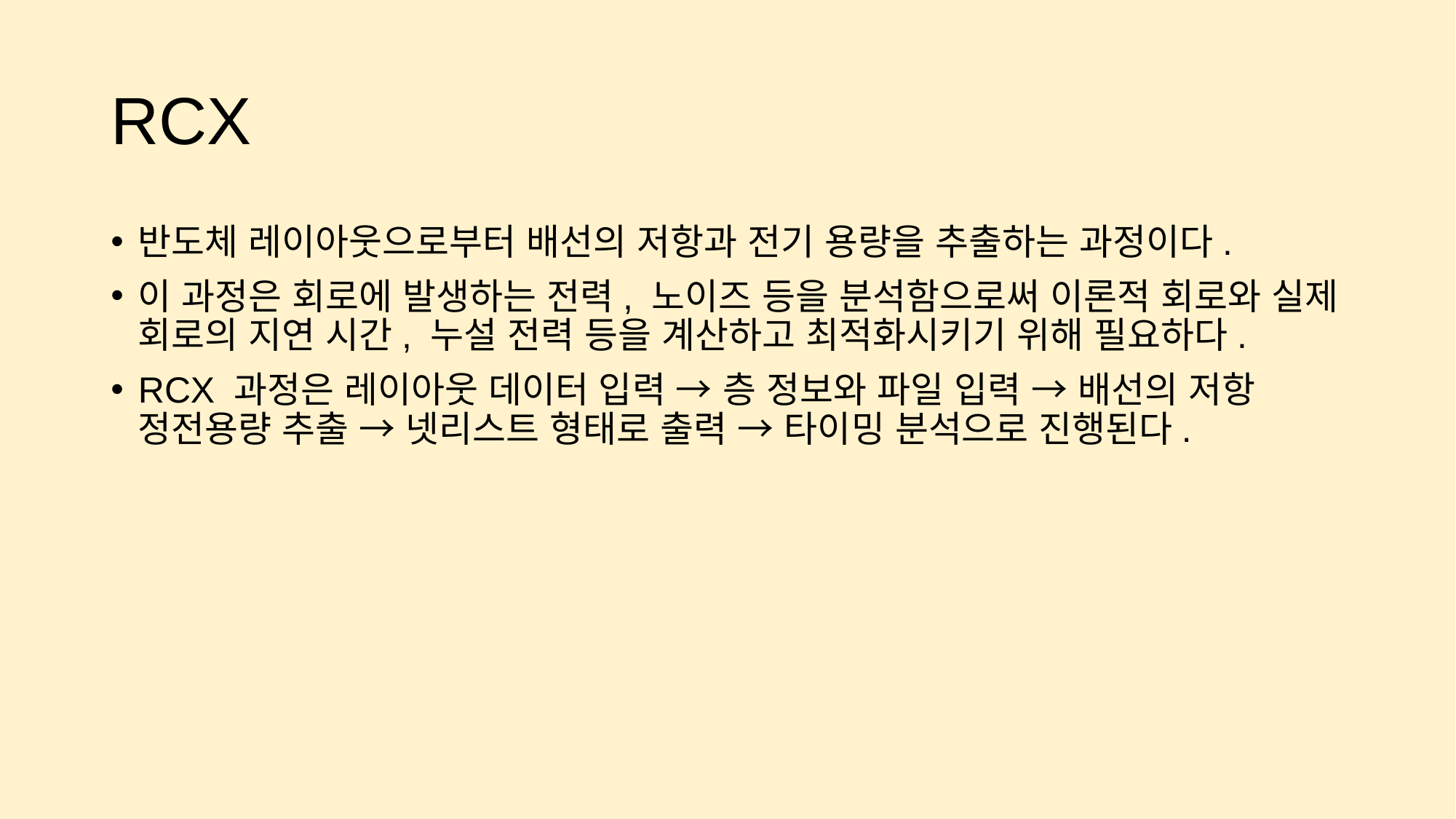

# RCX
반도체 레이아웃으로부터 배선의 저항과 전기 용량을 추출하는 과정이다.
이 과정은 회로에 발생하는 전력, 노이즈 등을 분석함으로써 이론적 회로와 실제 회로의 지연 시간, 누설 전력 등을 계산하고 최적화시키기 위해 필요하다.
RCX 과정은 레이아웃 데이터 입력 → 층 정보와 파일 입력 → 배선의 저항 정전용량 추출 → 넷리스트 형태로 출력 → 타이밍 분석으로 진행된다.